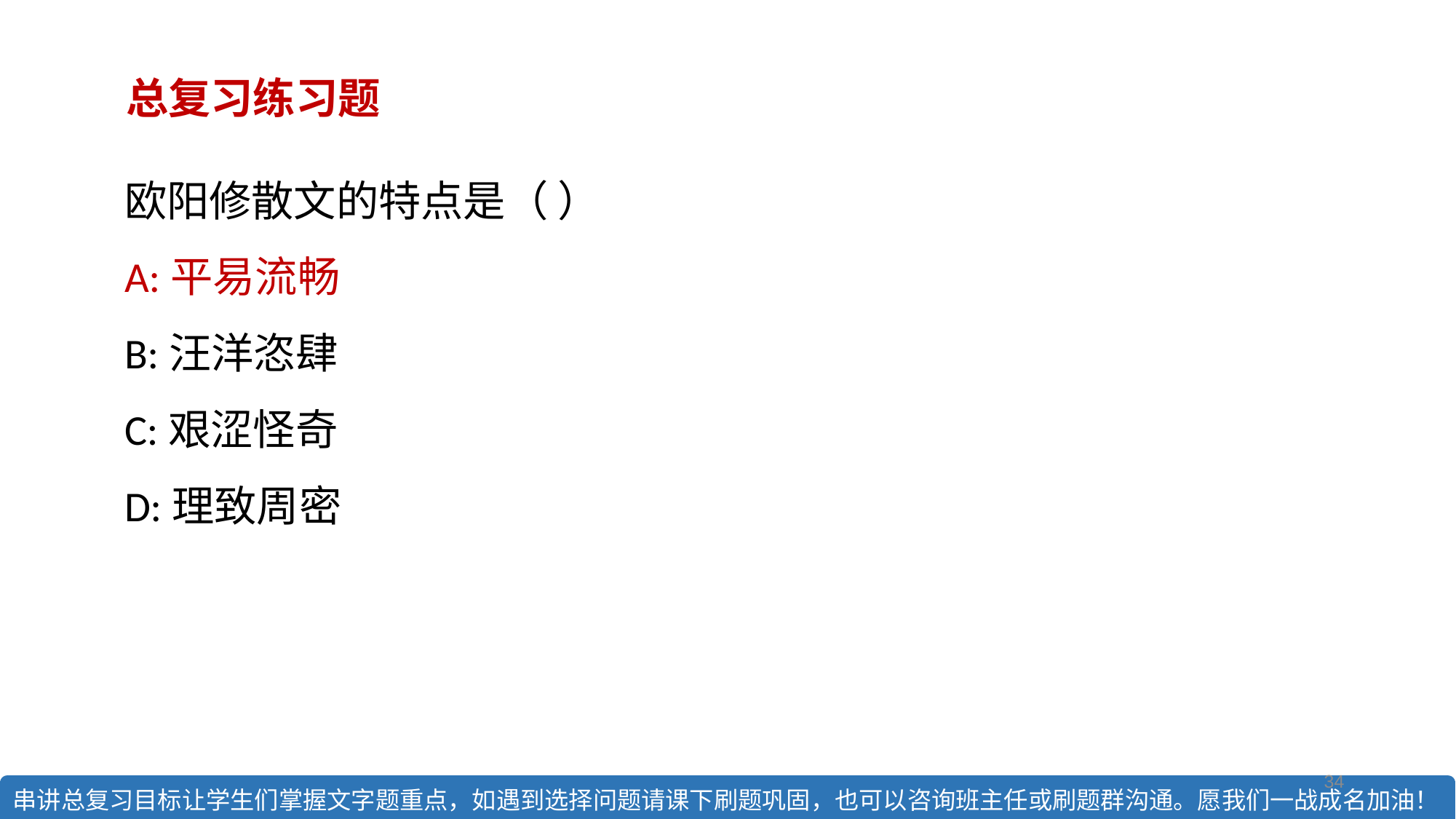

总复习练习题
欧阳修散文的特点是（ ）
A:​平易流畅
B:汪洋恣肆
C:艰涩怪奇
D:理致周密
34